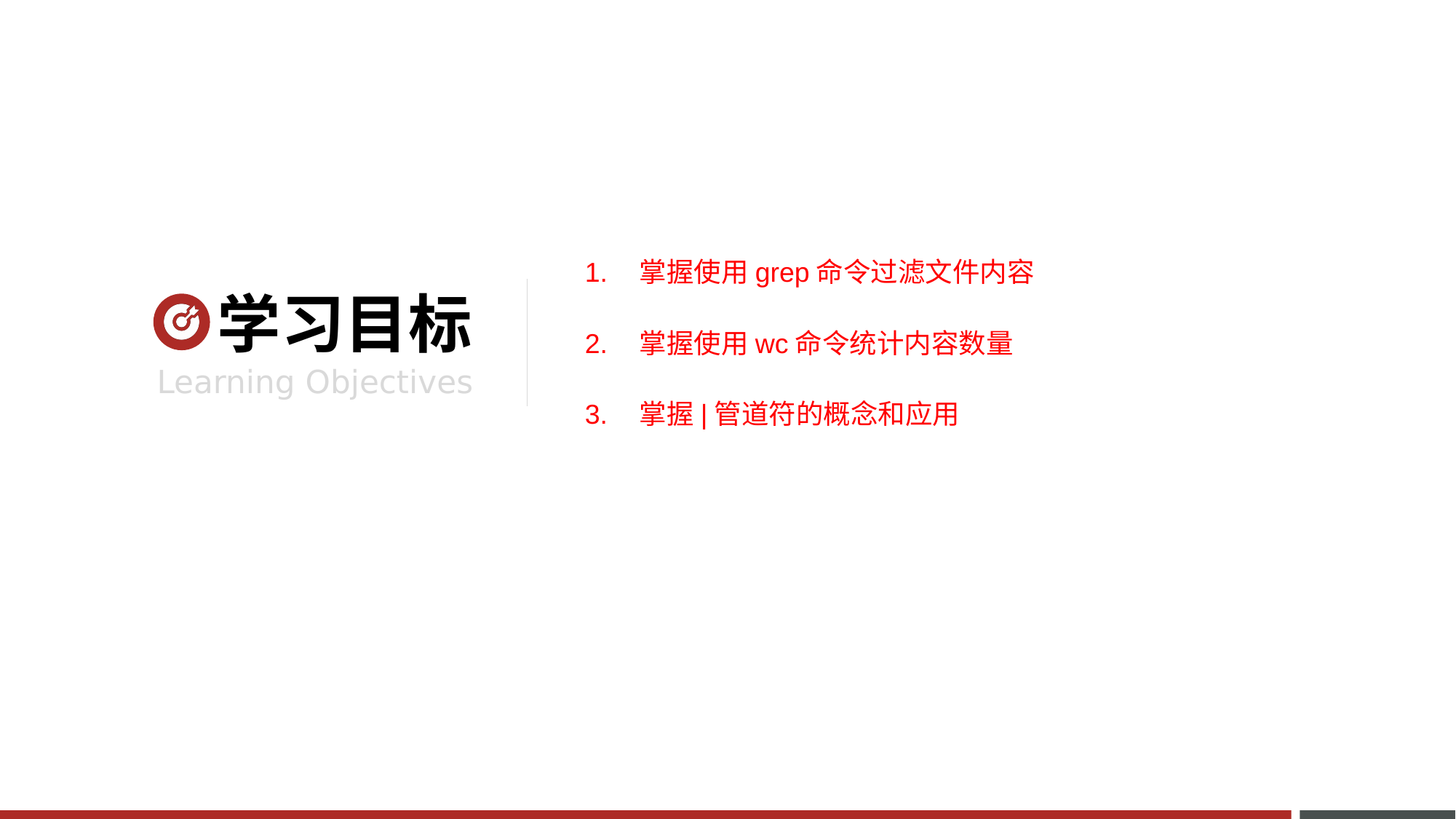

掌握使用grep命令过滤文件内容
掌握使用wc命令统计内容数量
掌握|管道符的概念和应用